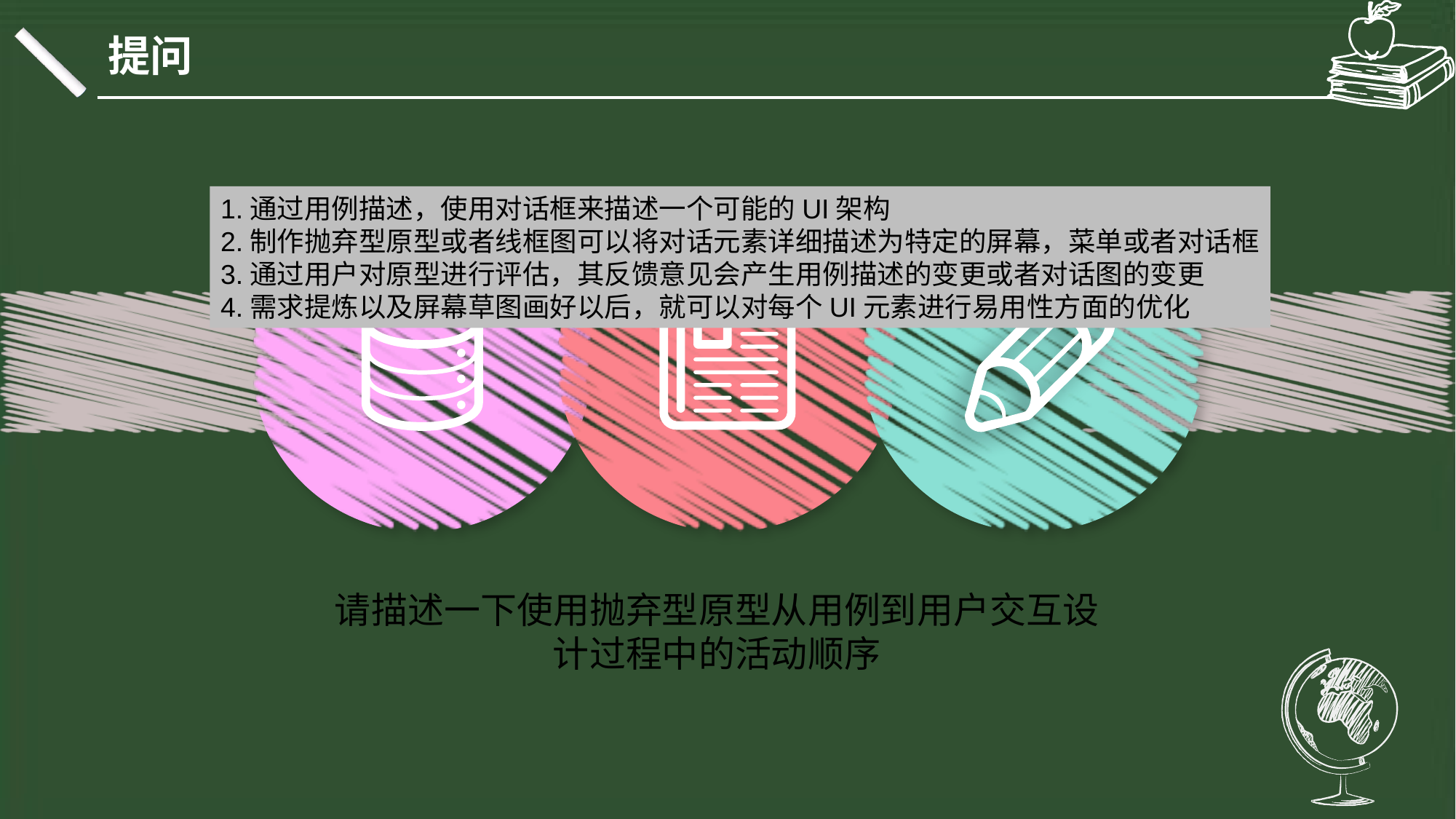

提问
1.通过用例描述，使用对话框来描述一个可能的UI架构
2.制作抛弃型原型或者线框图可以将对话元素详细描述为特定的屏幕，菜单或者对话框
3.通过用户对原型进行评估，其反馈意见会产生用例描述的变更或者对话图的变更
4.需求提炼以及屏幕草图画好以后，就可以对每个UI元素进行易用性方面的优化

请描述一下使用抛弃型原型从用例到用户交互设计过程中的活动顺序
延时